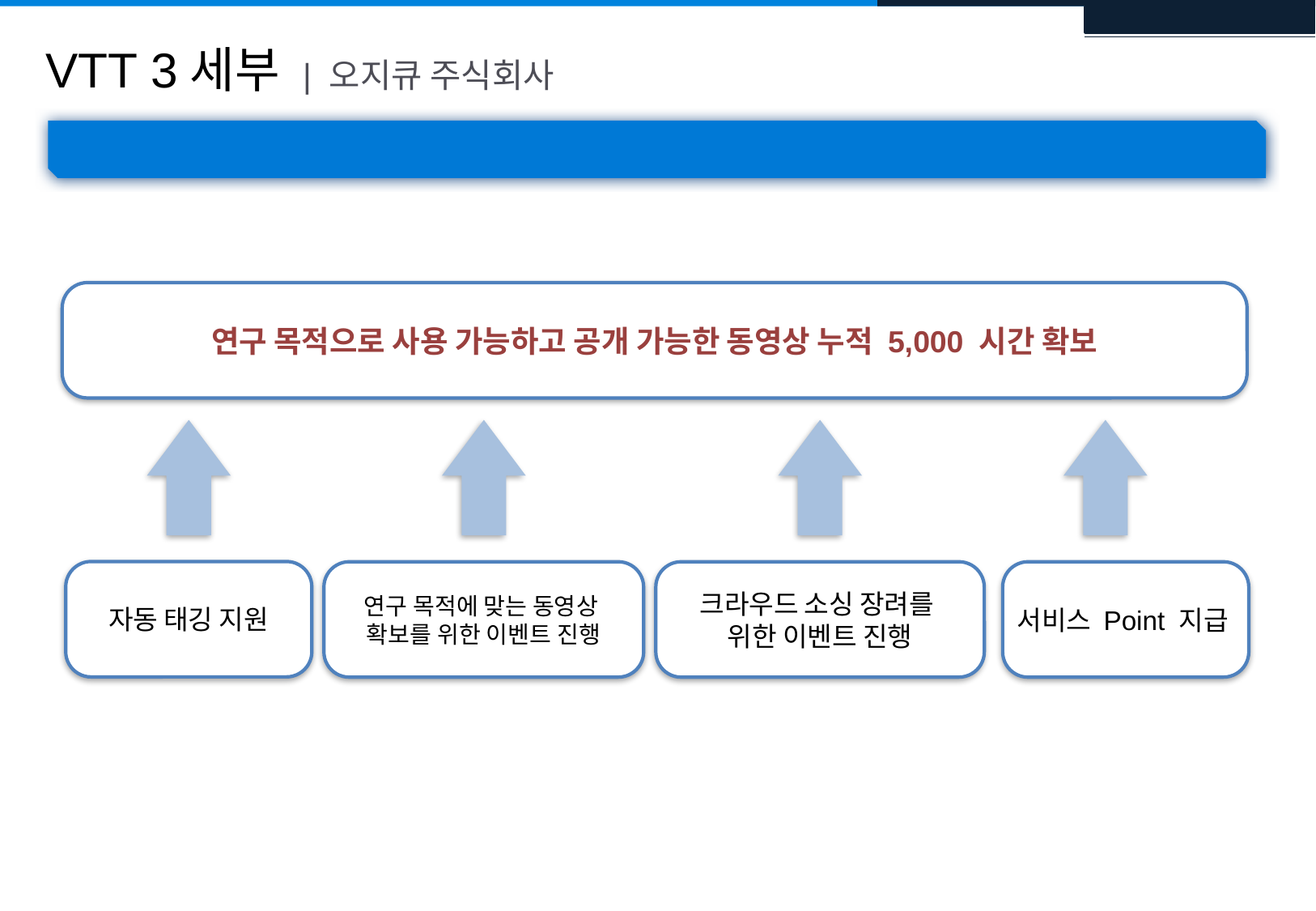

# VTT 3세부 | 오지큐 주식회사

OGQ Backgrounds 서비스를 활용한 컨텐츠 확보
연구 목적으로 사용 가능하고 공개 가능한 동영상 누적 5,000 시간 확보

자동 태깅 지원
연구 목적에 맞는 동영상
확보를 위한 이벤트 진행
크라우드 소싱 장려를
위한 이벤트 진행
서비스 Point 지급